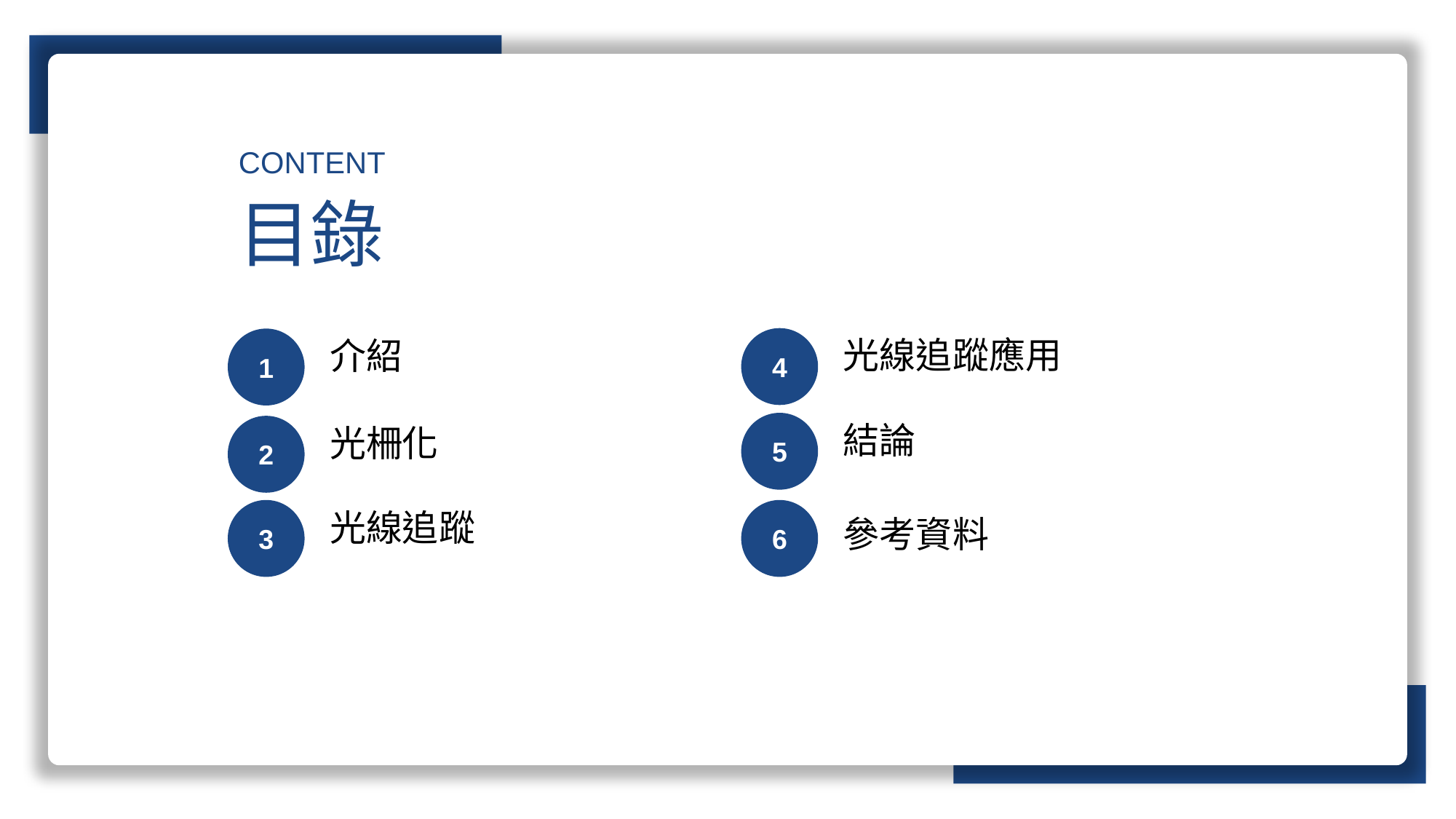

CONTENT
目錄
光線追蹤應用
介紹
4
1
結論
5
光柵化
2
光線追蹤
3
6
參考資料